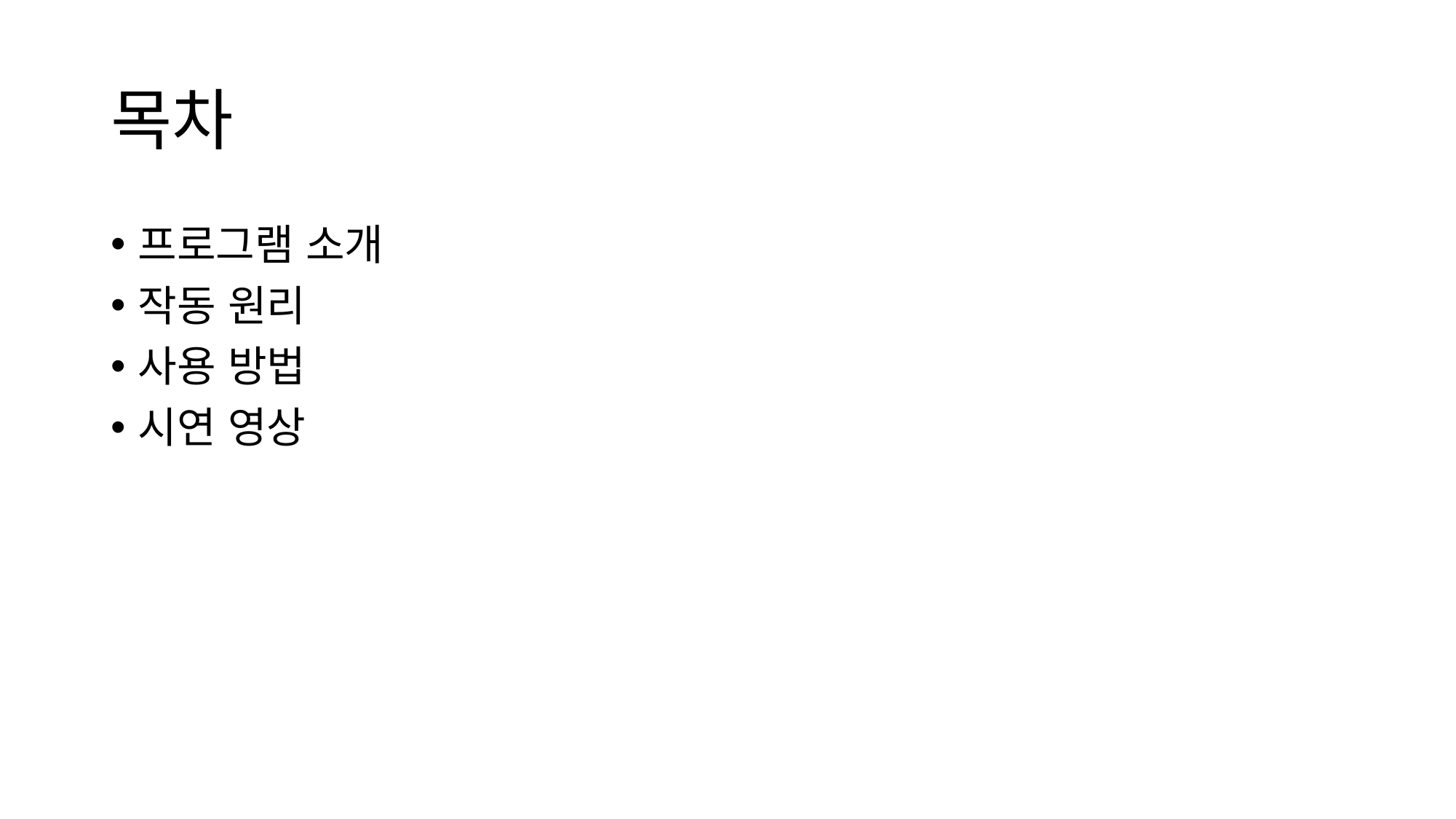

# 목차
프로그램 소개
작동 원리
사용 방법
시연 영상